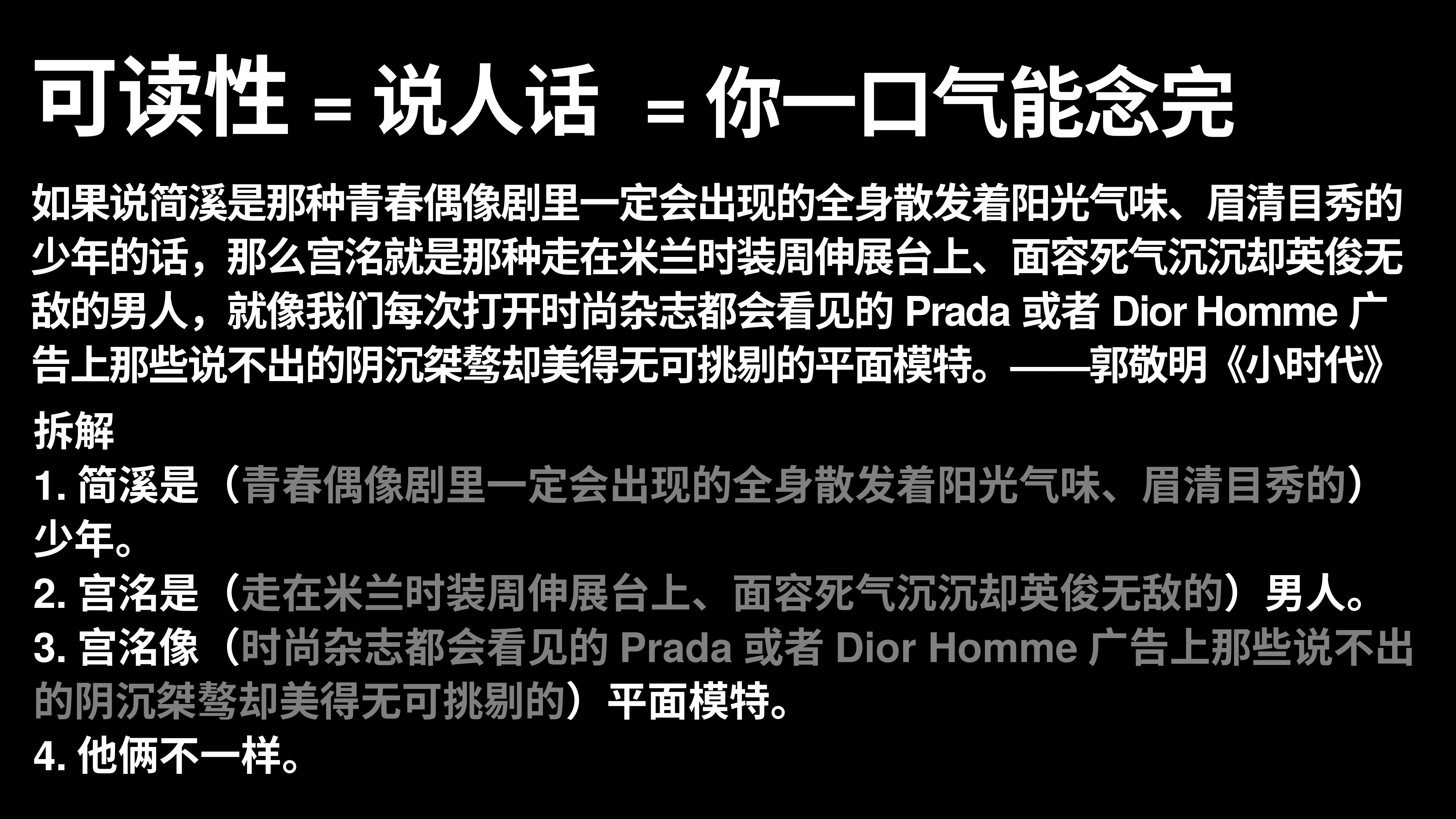

=说人话
# 可读性
=你一口气能念完
如果说简溪是那种青春偶像剧里一定会出现的全身散发着阳光气味、眉清目秀的少年的话，那么宫洺就是那种走在米兰时装周伸展台上、面容死气沉沉却英俊无敌的男人，就像我们每次打开时尚杂志都会看见的Prada或者Dior Homme广告上那些说不出的阴沉桀骜却美得无可挑剔的平面模特。——郭敬明《小时代》

拆解
1.简溪是（青春偶像剧里一定会出现的全身散发着阳光气味、眉清目秀的）少年。
2.宫洺是（走在米兰时装周伸展台上、面容死气沉沉却英俊无敌的）男人。
3.宫洺像（时尚杂志都会看见的Prada或者Dior Homme广告上那些说不出的阴沉桀骜却美得无可挑剔的）平面模特。
4.他俩不一样。